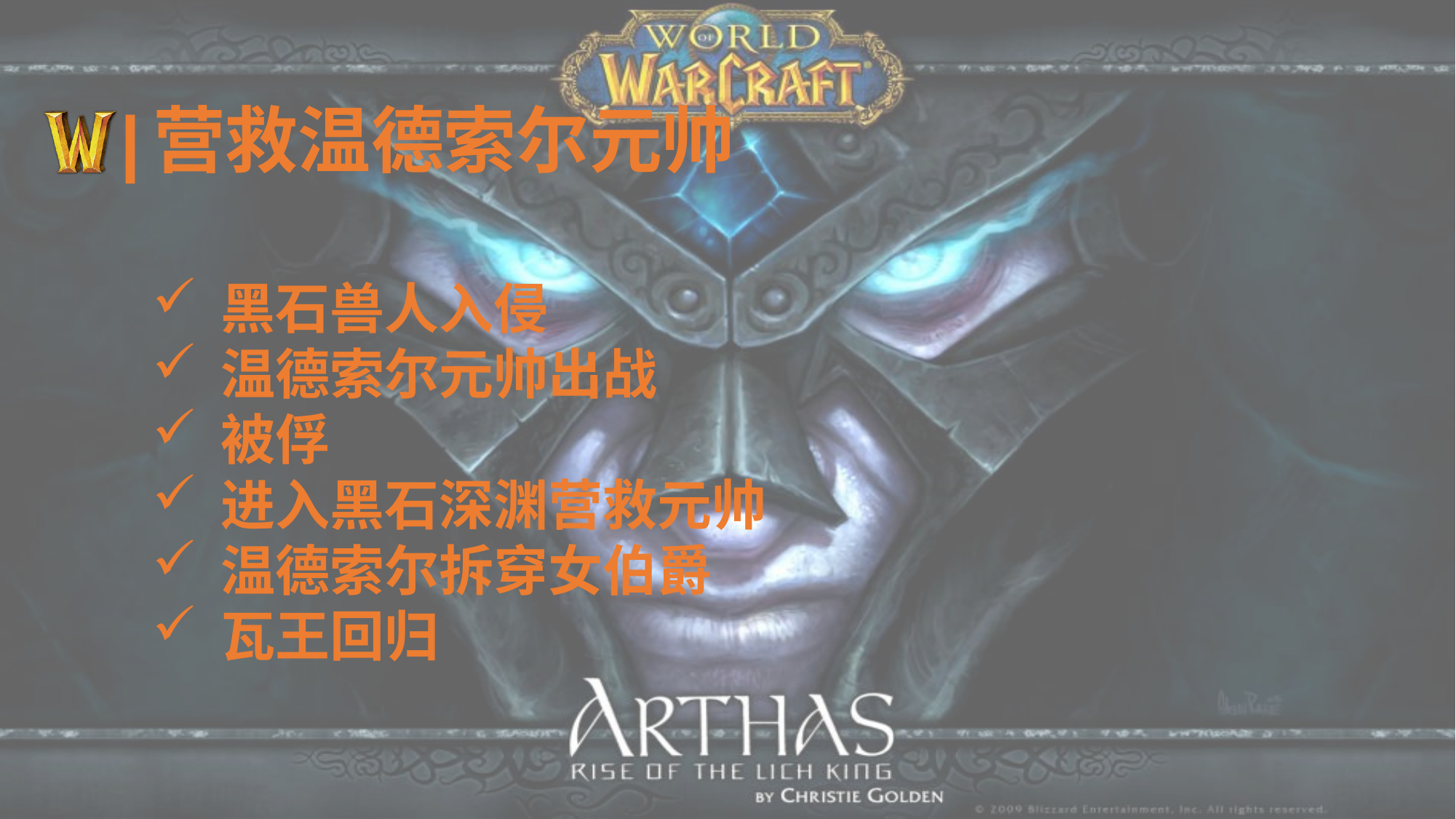

# 营救温德索尔元帅
黑石兽人入侵
温德索尔元帅出战
被俘
进入黑石深渊营救元帅
温德索尔拆穿女伯爵
瓦王回归